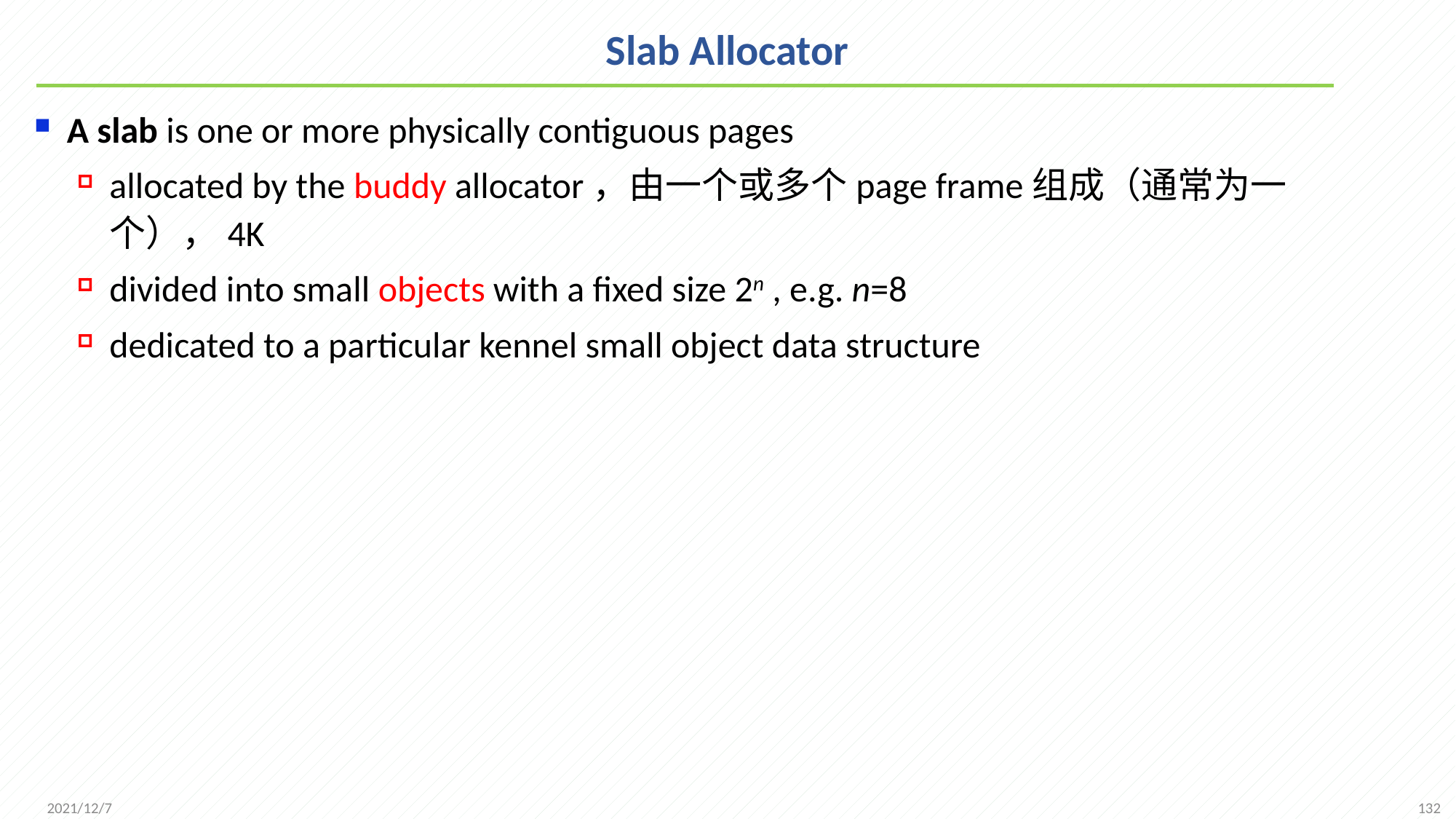

# Slab Allocator
A slab is one or more physically contiguous pages
allocated by the buddy allocator，由一个或多个page frame组成（通常为一个），4K
divided into small objects with a fixed size 2n , e.g. n=8
dedicated to a particular kennel small object data structure

132
2021/12/7